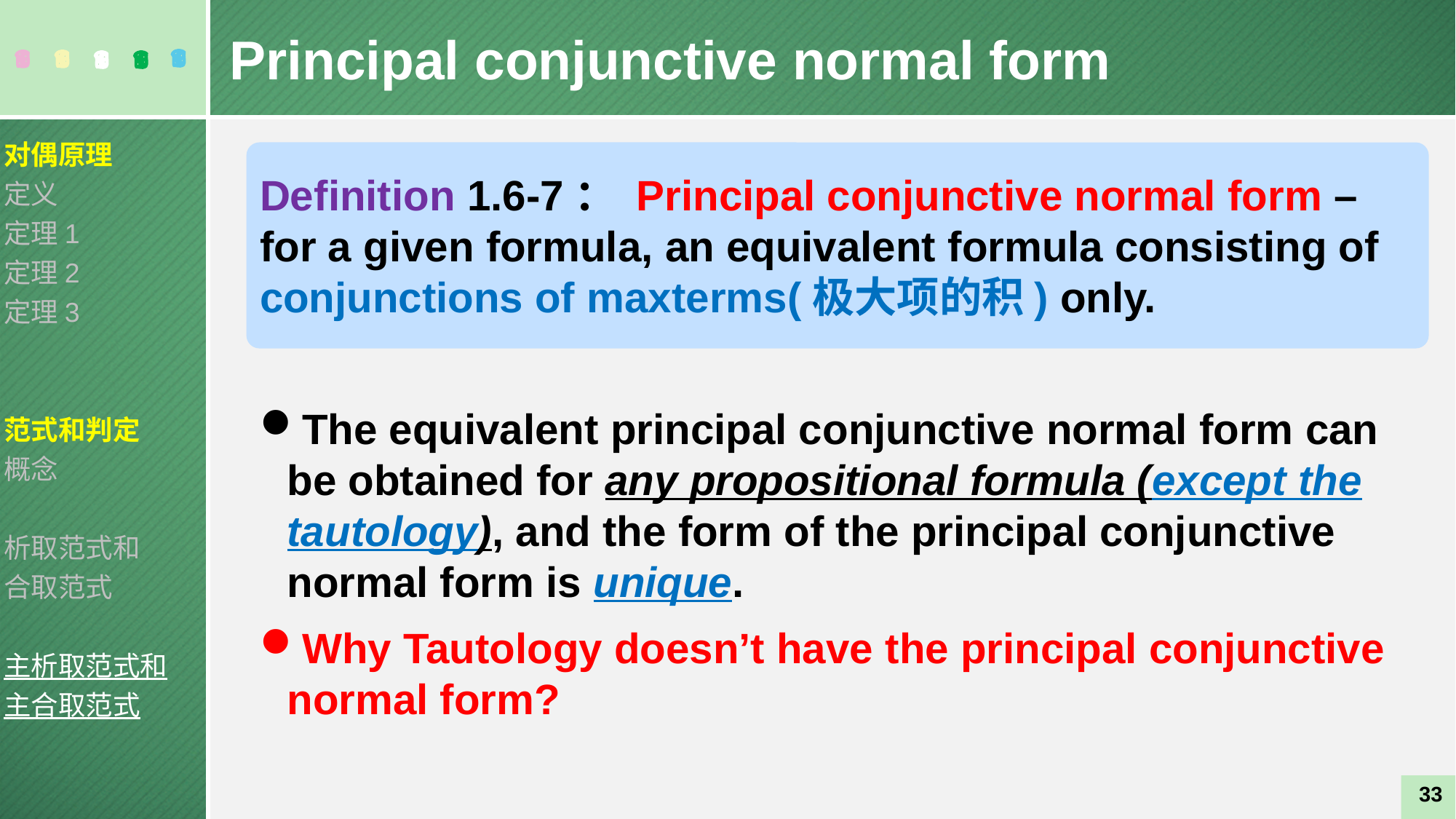

Principal conjunctive normal form

对偶原理
定义
定理1
定理2
定理3

范式和判定
概念

析取范式和
合取范式

主析取范式和
主合取范式

Definition 1.6-7： Principal conjunctive normal form – for a given formula, an equivalent formula consisting of conjunctions of maxterms(极大项的积) only.

The equivalent principal conjunctive normal form can be obtained for any propositional formula (except the tautology), and the form of the principal conjunctive normal form is unique.
Why Tautology doesn’t have the principal conjunctive normal form?

33